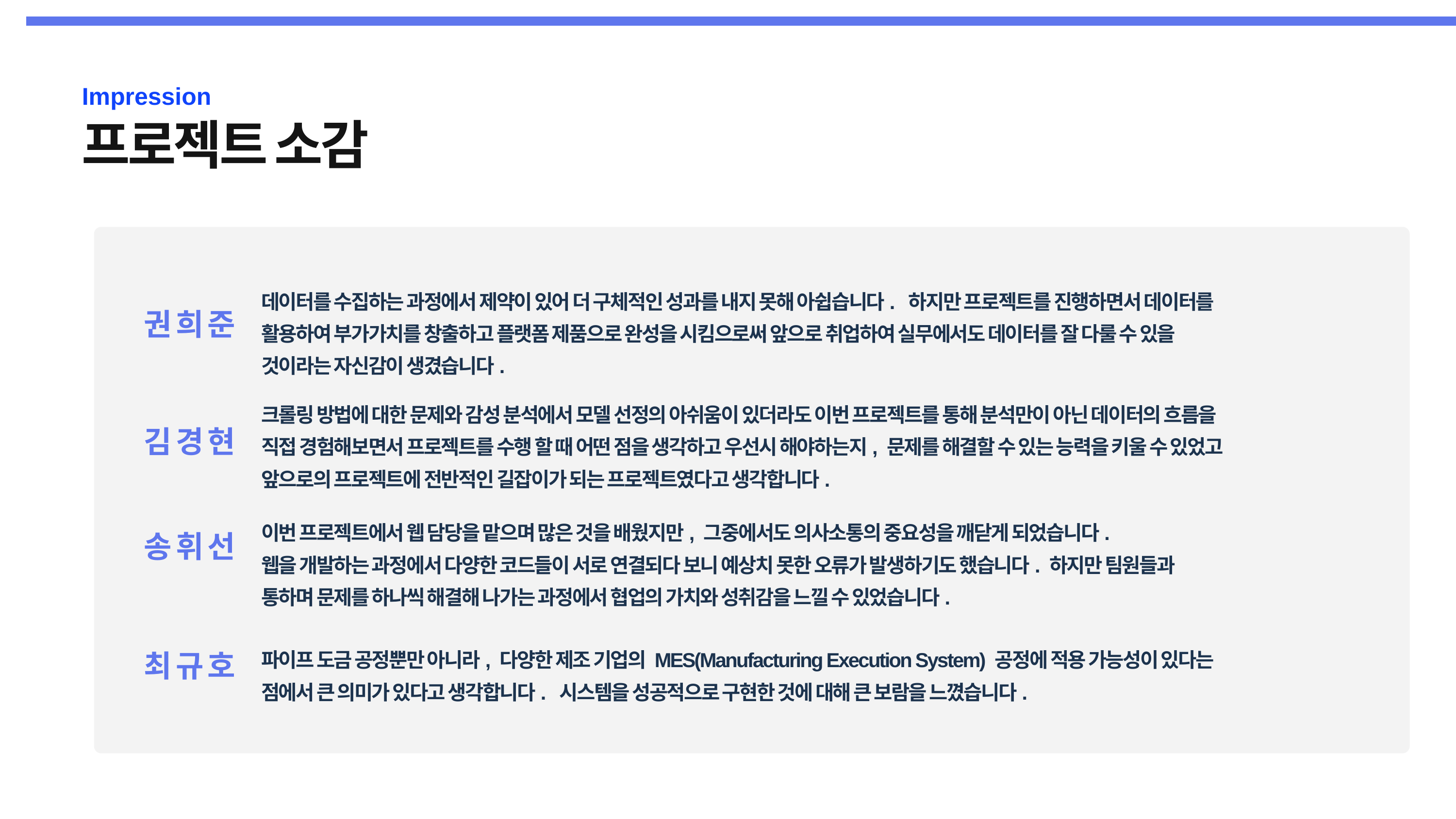

Impression

프로젝트 소감

데이터를 수집하는 과정에서 제약이 있어 더 구체적인 성과를 내지 못해 아쉽습니다.  하지만 프로젝트를 진행하면서 데이터를 활용하여 부가가치를 창출하고 플랫폼 제품으로 완성을 시킴으로써 앞으로 취업하여 실무에서도 데이터를 잘 다룰 수 있을 것이라는 자신감이 생겼습니다.

권 희 준

크롤링 방법에 대한 문제와 감성 분석에서 모델 선정의 아쉬움이 있더라도 이번 프로젝트를 통해 분석만이 아닌 데이터의 흐름을 직접 경험해보면서 프로젝트를 수행 할 때 어떤 점을 생각하고 우선시 해야하는지, 문제를 해결할 수 있는 능력을 키울 수 있었고 앞으로의 프로젝트에 전반적인 길잡이가 되는 프로젝트였다고 생각합니다.

김 경 현

이번 프로젝트에서 웹 담당을 맡으며 많은 것을 배웠지만, 그중에서도 의사소통의 중요성을 깨닫게 되었습니다.
웹을 개발하는 과정에서 다양한 코드들이 서로 연결되다 보니 예상치 못한 오류가 발생하기도 했습니다. 하지만 팀원들과 통하며 문제를 하나씩 해결해 나가는 과정에서 협업의 가치와 성취감을 느낄 수 있었습니다.

송 휘 선

파이프 도금 공정뿐만 아니라, 다양한 제조 기업의 MES(Manufacturing Execution System) 공정에 적용 가능성이 있다는 점에서 큰 의미가 있다고 생각합니다.  시스템을 성공적으로 구현한 것에 대해 큰 보람을 느꼈습니다.

최 규 호